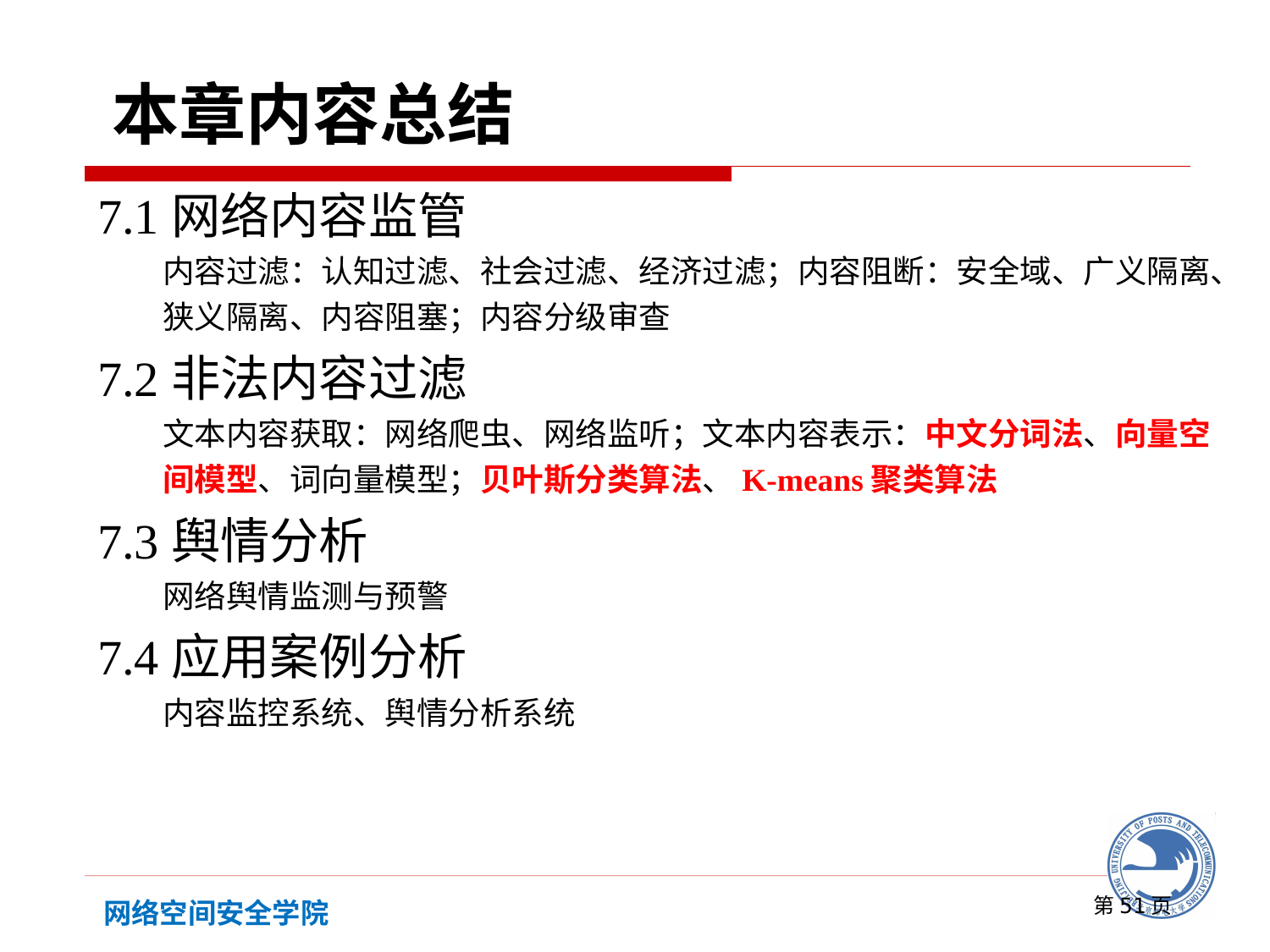

本章内容总结
7.1网络内容监管
	内容过滤：认知过滤、社会过滤、经济过滤；内容阻断：安全域、广义隔离、狭义隔离、内容阻塞；内容分级审查
7.2非法内容过滤
	文本内容获取：网络爬虫、网络监听；文本内容表示：中文分词法、向量空间模型、词向量模型；贝叶斯分类算法、K-means聚类算法
7.3舆情分析
	网络舆情监测与预警
7.4应用案例分析
	内容监控系统、舆情分析系统
第51页